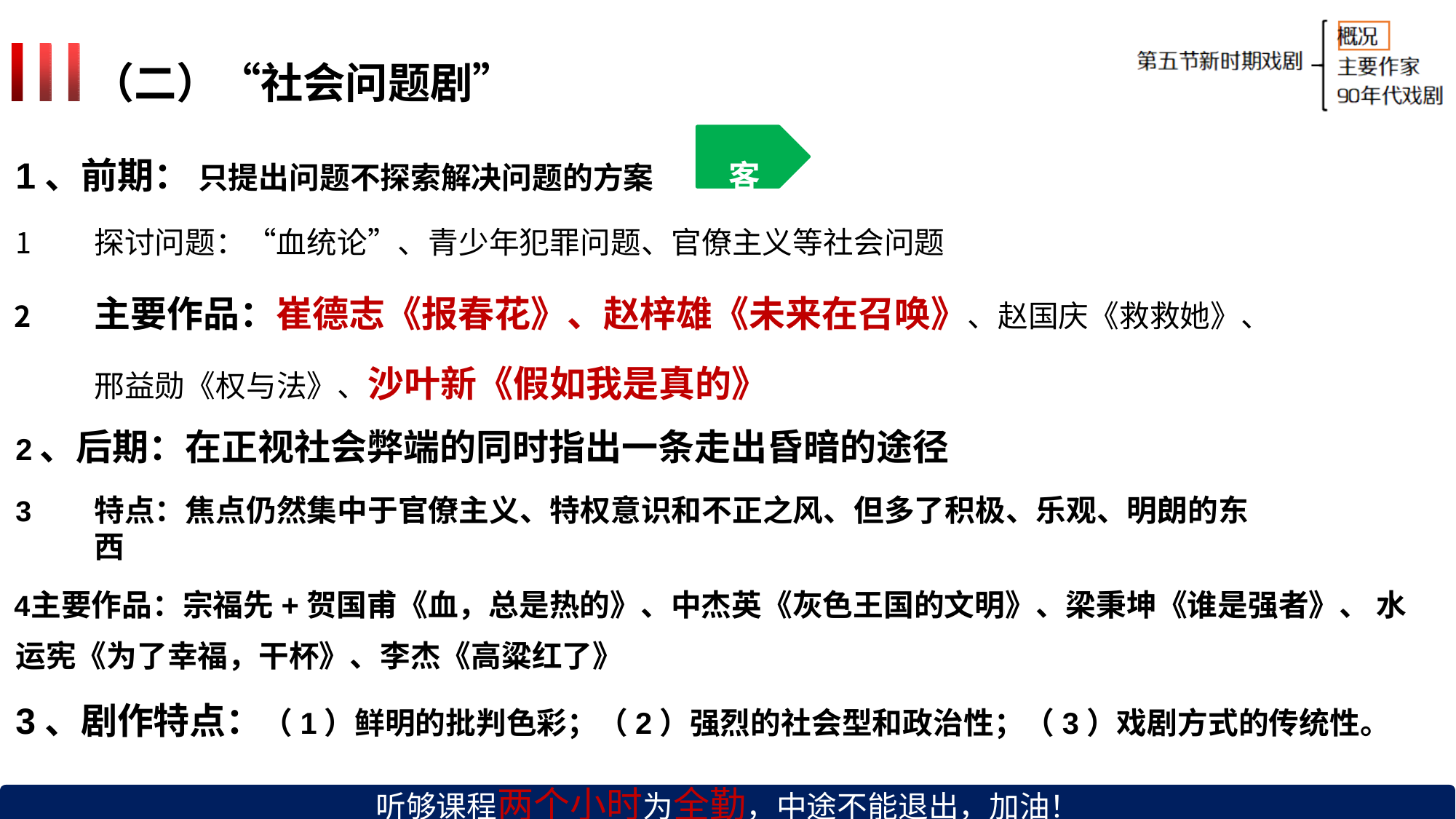

# （二）“社会问题剧”

1、前期： 只提出问题不探索解决问题的方案	客
探讨问题：“血统论”、青少年犯罪问题、官僚主义等社会问题
主要作品：崔德志《报春花》、赵梓雄《未来在召唤》、赵国庆《救救她》、 邢益勋《权与法》、沙叶新《假如我是真的》
2、后期：在正视社会弊端的同时指出一条走出昏暗的途径
特点：焦点仍然集中于官僚主义、特权意识和不正之风、但多了积极、乐观、明朗的东西
主要作品：宗福先+贺国甫《血，总是热的》、中杰英《灰色王国的文明》、梁秉坤《谁是强者》、 水运宪《为了幸福，干杯》、李杰《高粱红了》
3、剧作特点：（1）鲜明的批判色彩；（2）强烈的社会型和政治性；（3）戏剧方式的传统性。

听够课程两个小时为全勤，中途不能退出，加油！